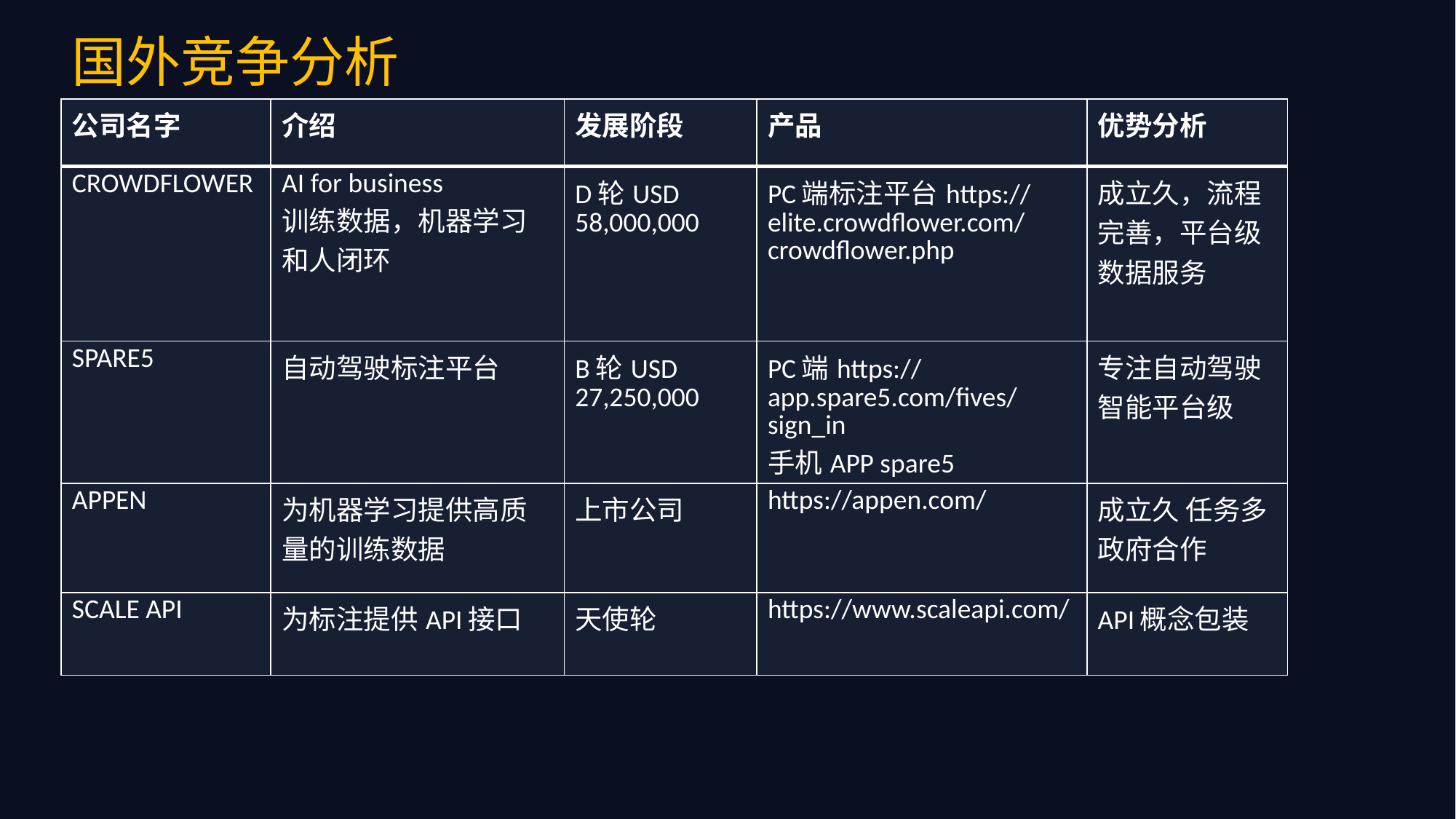

国外竞争分析
| 公司名字 | 介绍 | 发展阶段 | 产品 | 优势分析 |
| --- | --- | --- | --- | --- |
| CROWDFLOWER | AI for business 训练数据，机器学习和人闭环 | D轮USD 58,000,000 | PC端标注平台https://elite.crowdflower.com/crowdflower.php | 成立久，流程完善，平台级数据服务 |
| SPARE5 | 自动驾驶标注平台 | B轮USD 27,250,000 | PC端https://app.spare5.com/fives/sign\_in 手机APP spare5 | 专注自动驾驶 智能平台级 |
| APPEN | 为机器学习提供高质量的训练数据 | 上市公司 | https://appen.com/ | 成立久 任务多 政府合作 |
| SCALE API | 为标注提供API接口 | 天使轮 | https://www.scaleapi.com/ | API概念包装 |